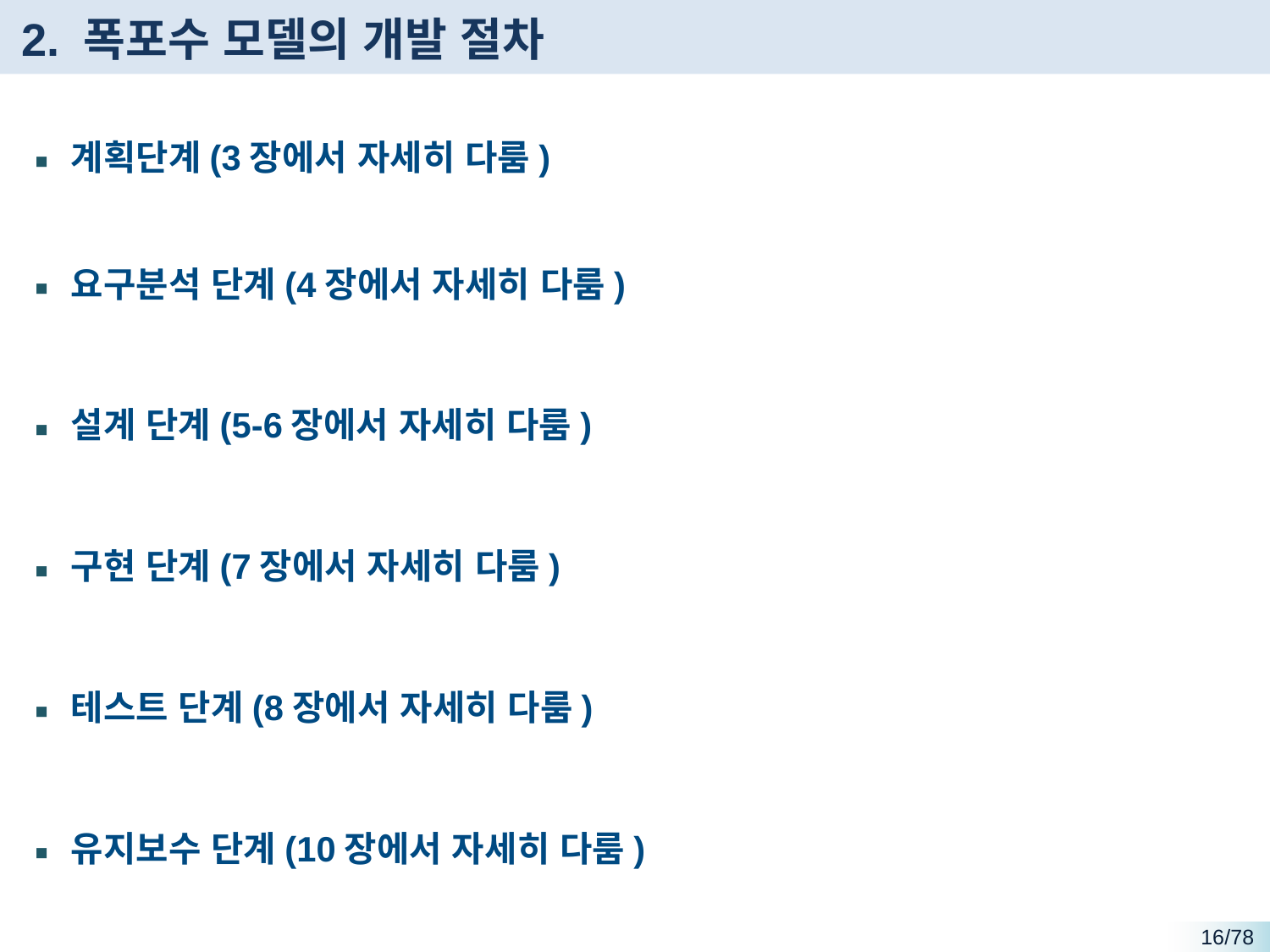

# 2. 폭포수 모델의 개발 절차
계획단계(3장에서 자세히 다룸)

요구분석 단계(4장에서 자세히 다룸)

설계 단계(5-6장에서 자세히 다룸)

구현 단계(7장에서 자세히 다룸)

테스트 단계(8장에서 자세히 다룸)

유지보수 단계(10장에서 자세히 다룸)